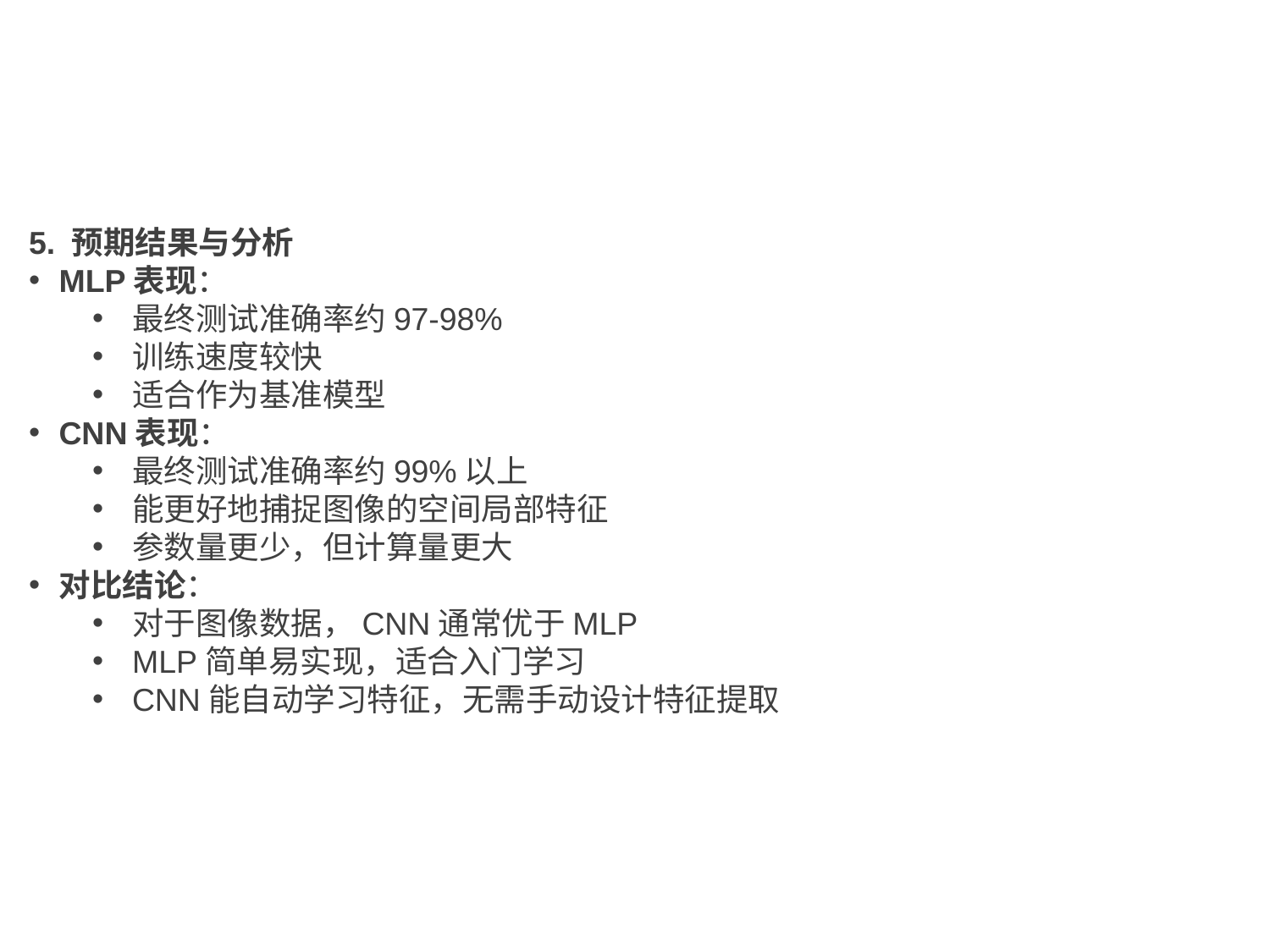

5. 预期结果与分析
MLP表现：
最终测试准确率约97-98%
训练速度较快
适合作为基准模型
CNN表现：
最终测试准确率约99%以上
能更好地捕捉图像的空间局部特征
参数量更少，但计算量更大
对比结论：
对于图像数据，CNN通常优于MLP
MLP简单易实现，适合入门学习
CNN能自动学习特征，无需手动设计特征提取
64